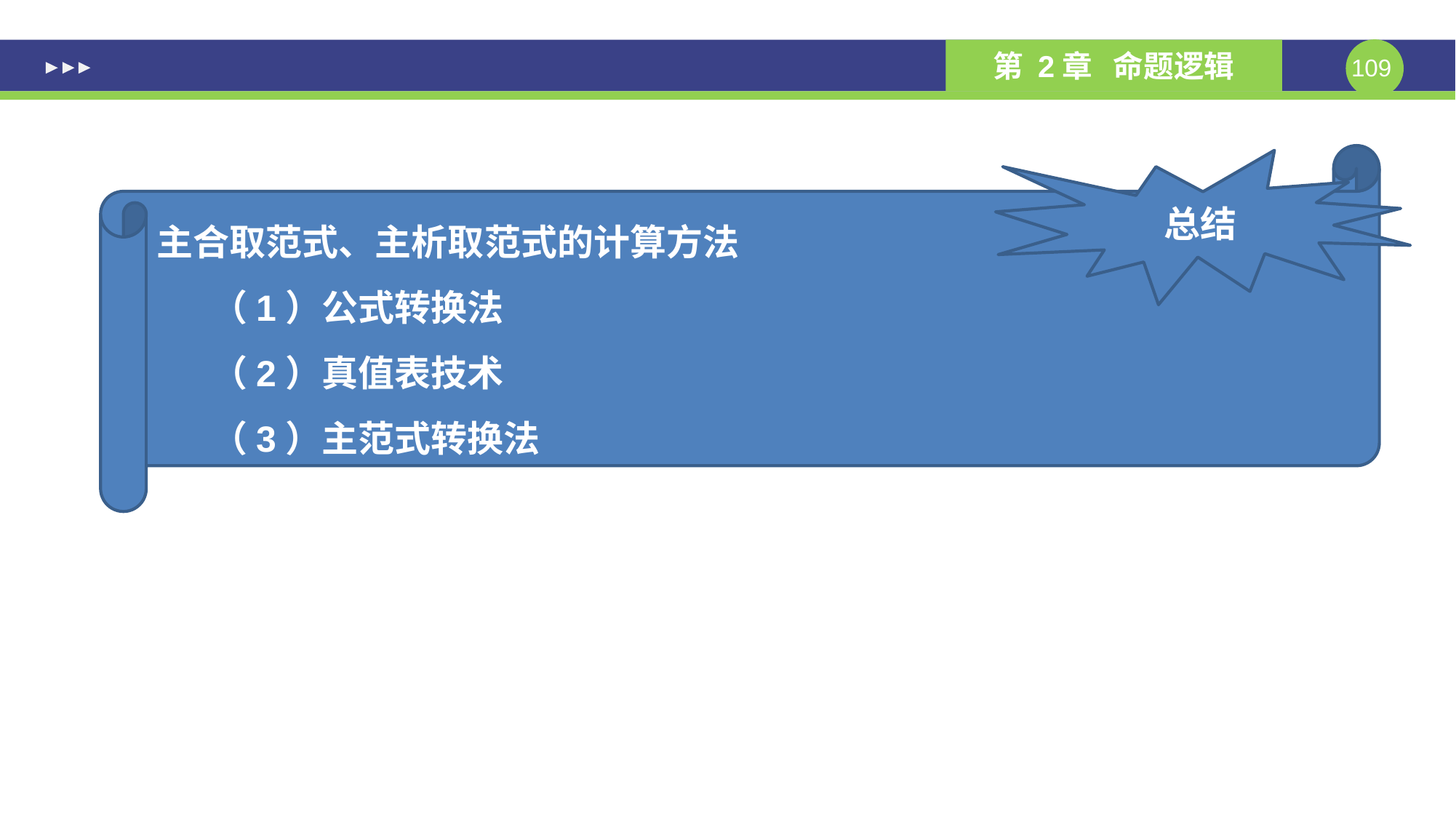

主合取范式、主析取范式的计算方法
（1）公式转换法
（2）真值表技术
（3）主范式转换法
总结